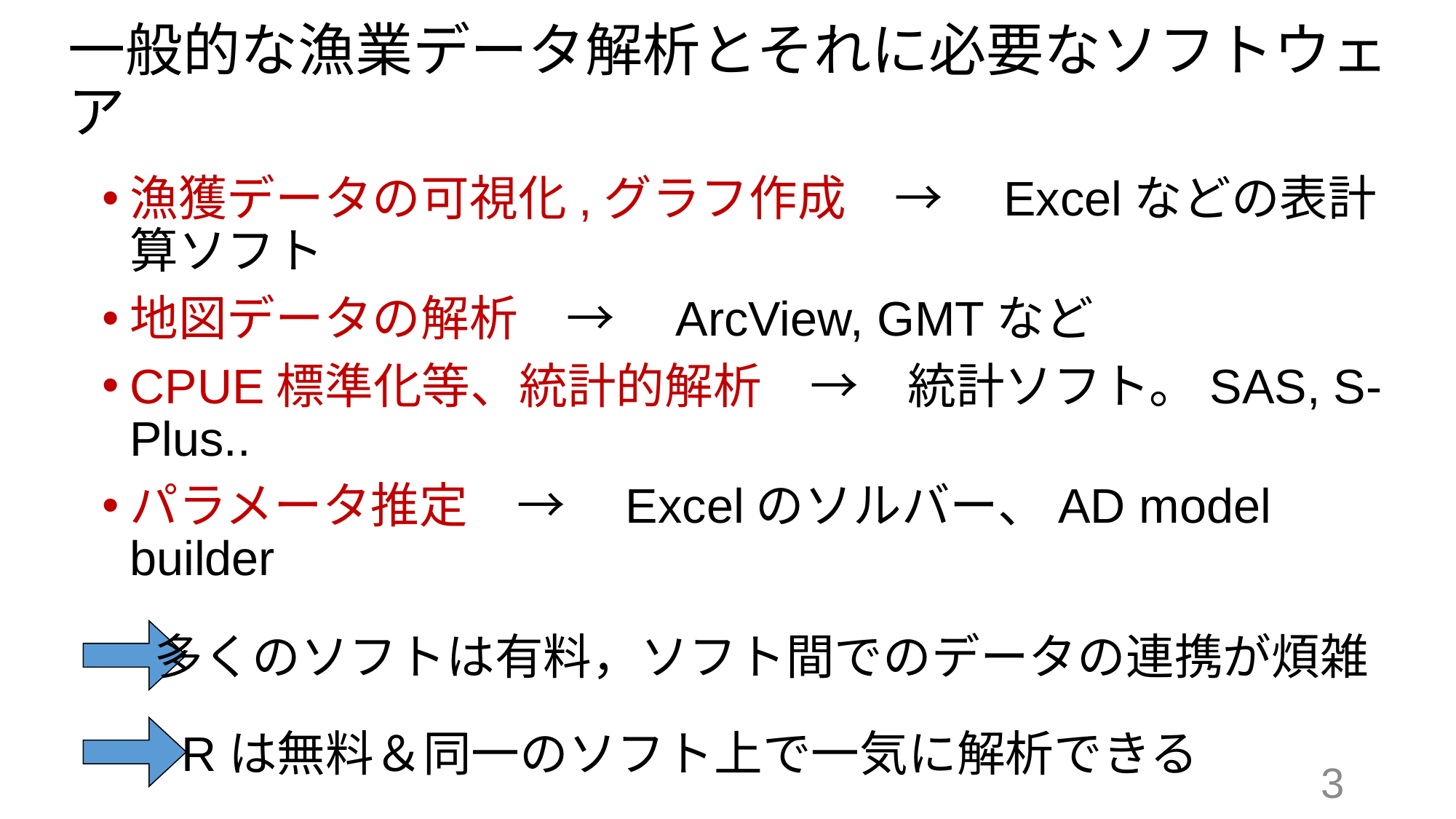

# 一般的な漁業データ解析とそれに必要なソフトウェア
漁獲データの可視化,グラフ作成　→　Excelなどの表計算ソフト
地図データの解析　→　ArcView, GMTなど
CPUE標準化等、統計的解析　→　統計ソフト。SAS, S-Plus..
パラメータ推定　→　Excelのソルバー、AD model builder

多くのソフトは有料，ソフト間でのデータの連携が煩雑

Rは無料＆同一のソフト上で一気に解析できる
3